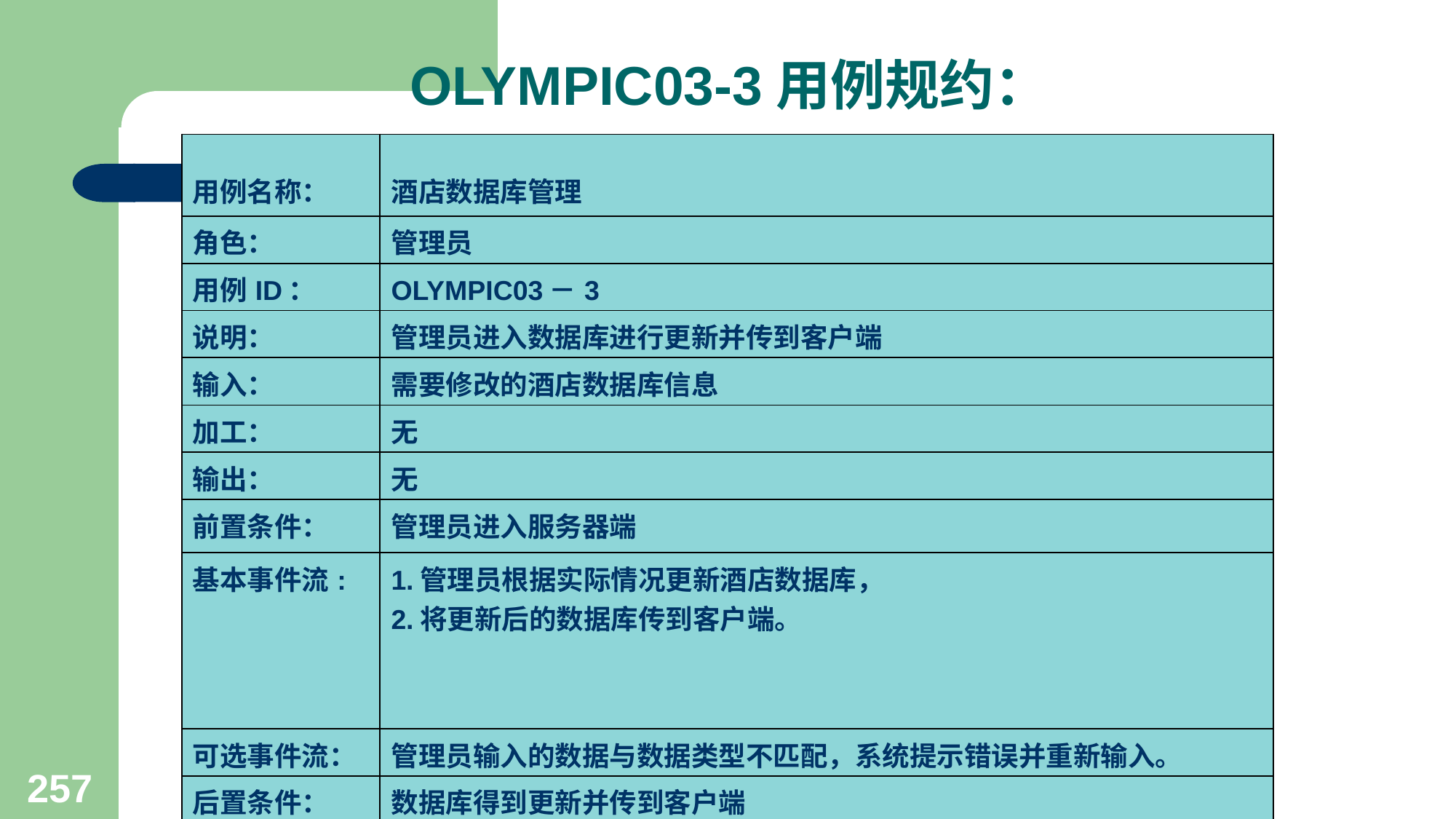

# OLYMPIC03-3用例规约：
| 用例名称： | 酒店数据库管理 |
| --- | --- |
| 角色： | 管理员 |
| 用例ID： | OLYMPIC03－3 |
| 说明： | 管理员进入数据库进行更新并传到客户端 |
| 输入： | 需要修改的酒店数据库信息 |
| 加工： | 无 |
| 输出： | 无 |
| 前置条件： | 管理员进入服务器端 |
| 基本事件流: | 1.管理员根据实际情况更新酒店数据库， 2.将更新后的数据库传到客户端。 |
| 可选事件流： | 管理员输入的数据与数据类型不匹配，系统提示错误并重新输入。 |
| 后置条件： | 数据库得到更新并传到客户端 |
OLYMPIC03-3用例规约：
(2).
257